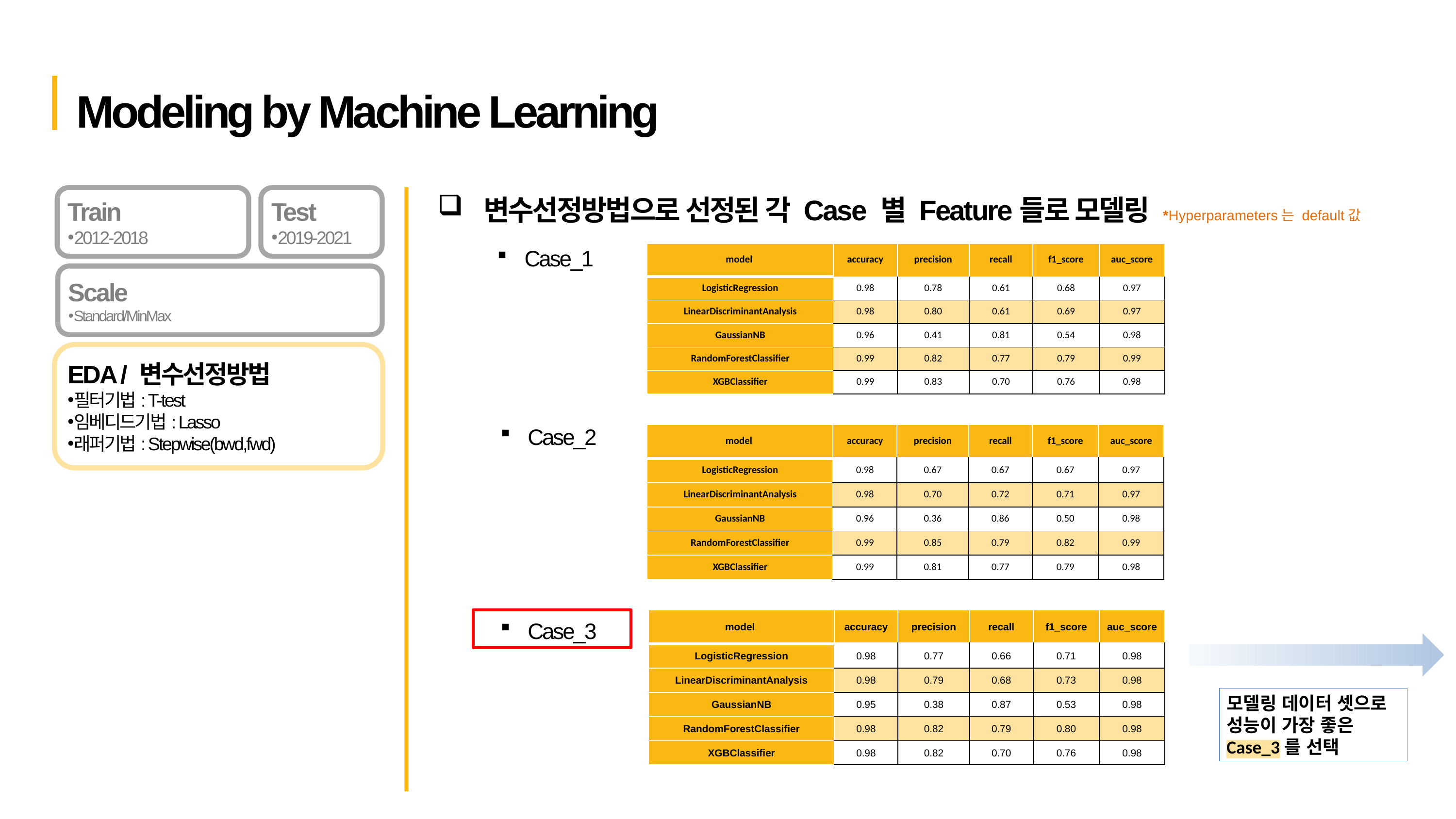

Modeling by Machine Learning

Train
2012-2018
Test
2019-2021
변수선정방법으로 선정된 각 Case 별 Feature들로 모델링 *Hyperparameters는 default값
Case_1
| model | accuracy | precision | recall | f1\_score | auc\_score |
| --- | --- | --- | --- | --- | --- |
| LogisticRegression | 0.98 | 0.78 | 0.61 | 0.68 | 0.97 |
| LinearDiscriminantAnalysis | 0.98 | 0.80 | 0.61 | 0.69 | 0.97 |
| GaussianNB | 0.96 | 0.41 | 0.81 | 0.54 | 0.98 |
| RandomForestClassifier | 0.99 | 0.82 | 0.77 | 0.79 | 0.99 |
| XGBClassifier | 0.99 | 0.83 | 0.70 | 0.76 | 0.98 |
Scale
Standard/MinMax
EDA / 변수선정방법
필터기법: T-test
임베디드기법: Lasso
래퍼기법: Stepwise(bwd,fwd)
Case_2
| model | accuracy | precision | recall | f1\_score | auc\_score |
| --- | --- | --- | --- | --- | --- |
| LogisticRegression | 0.98 | 0.67 | 0.67 | 0.67 | 0.97 |
| LinearDiscriminantAnalysis | 0.98 | 0.70 | 0.72 | 0.71 | 0.97 |
| GaussianNB | 0.96 | 0.36 | 0.86 | 0.50 | 0.98 |
| RandomForestClassifier | 0.99 | 0.85 | 0.79 | 0.82 | 0.99 |
| XGBClassifier | 0.99 | 0.81 | 0.77 | 0.79 | 0.98 |
| model | accuracy | precision | recall | f1\_score | auc\_score |
| --- | --- | --- | --- | --- | --- |
| LogisticRegression | 0.98 | 0.77 | 0.66 | 0.71 | 0.98 |
| LinearDiscriminantAnalysis | 0.98 | 0.79 | 0.68 | 0.73 | 0.98 |
| GaussianNB | 0.95 | 0.38 | 0.87 | 0.53 | 0.98 |
| RandomForestClassifier | 0.98 | 0.82 | 0.79 | 0.80 | 0.98 |
| XGBClassifier | 0.98 | 0.82 | 0.70 | 0.76 | 0.98 |

Case_3

모델링 데이터 셋으로 성능이 가장 좋은 Case_3를 선택